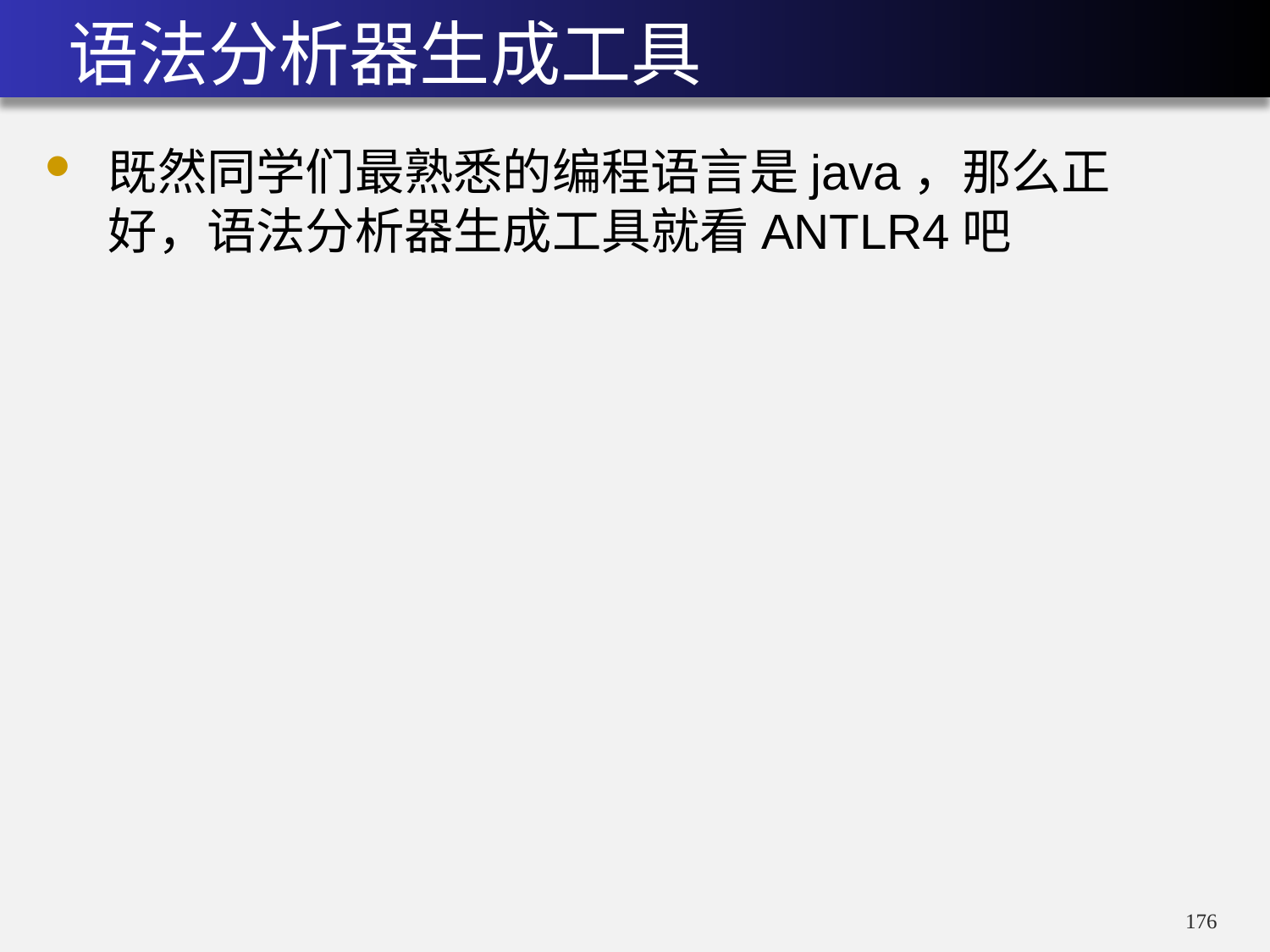

# 语法分析器生成工具
既然同学们最熟悉的编程语言是java，那么正好，语法分析器生成工具就看ANTLR4吧
176